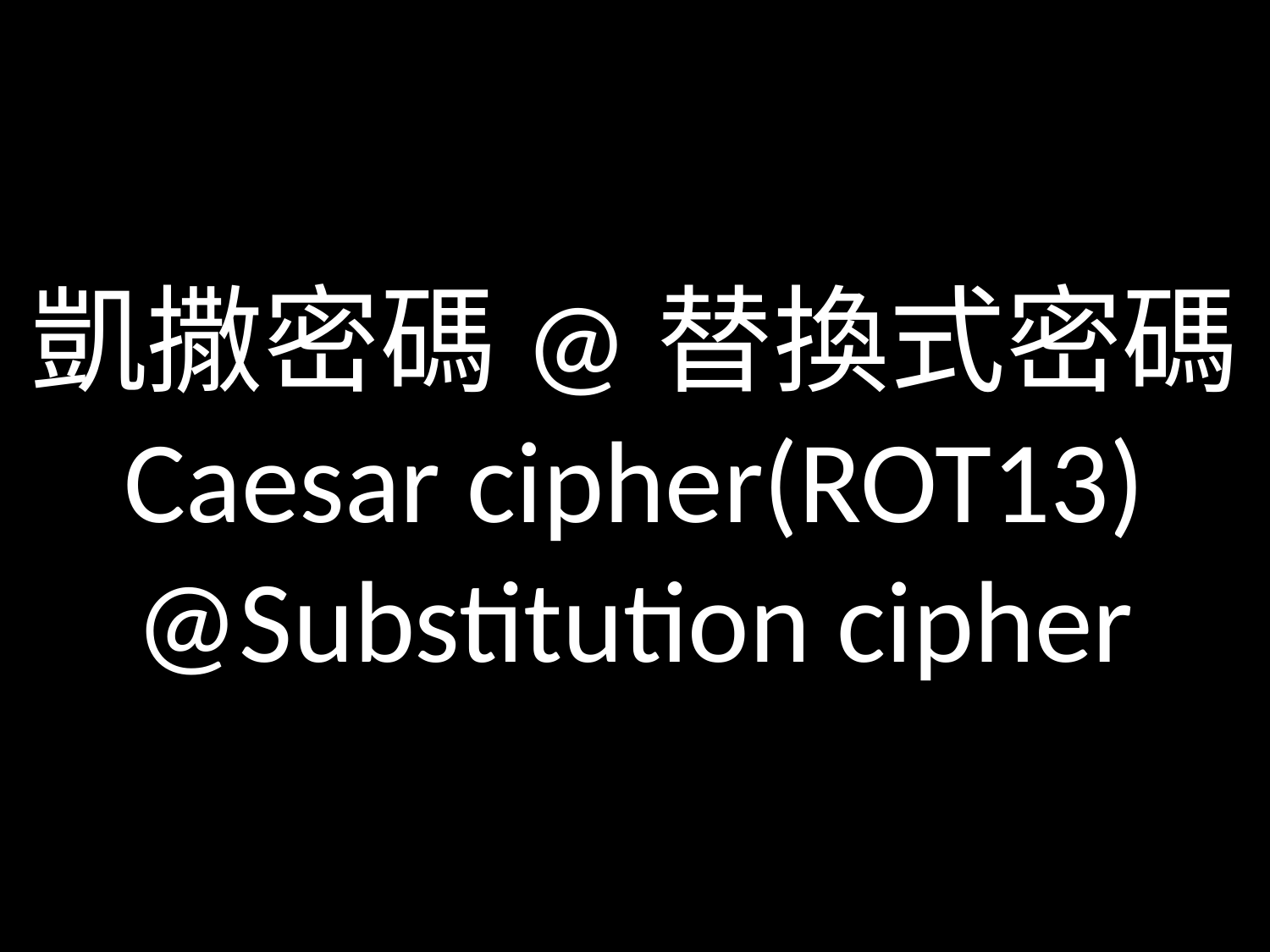

凱撒密碼@替換式密碼
Caesar cipher(ROT13) @Substitution cipher
#

12